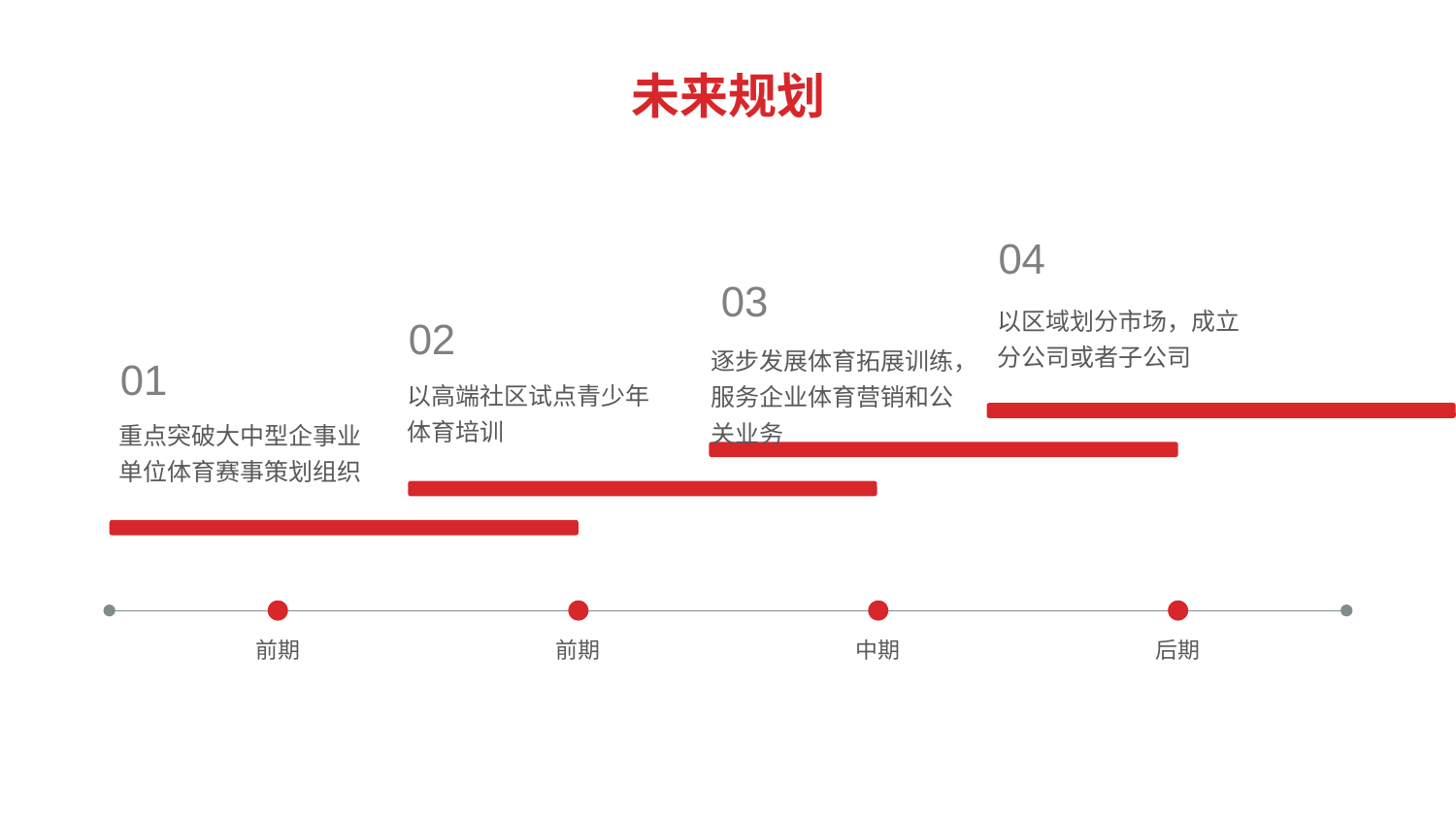

未来规划
04
03
以区域划分市场，成立分公司或者子公司
02
逐步发展体育拓展训练，服务企业体育营销和公关业务
01
以高端社区试点青少年体育培训

重点突破大中型企事业单位体育赛事策划组织

前期
前期
中期
后期